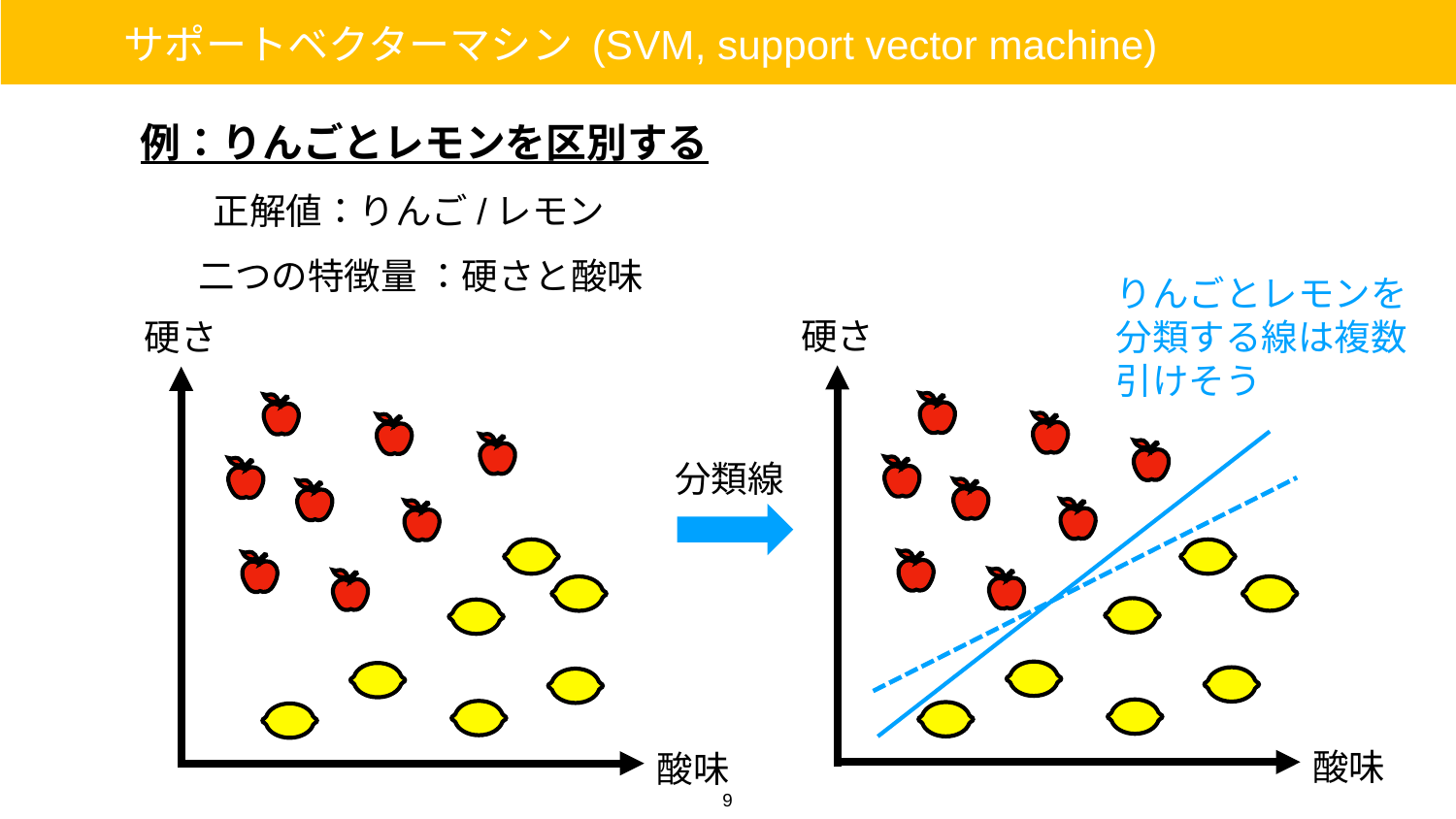

サポートベクターマシン (SVM, support vector machine)
例：りんごとレモンを区別する
　　正解値：りんご/レモン
      二つの特徴量 ：硬さと酸味
りんごとレモンを分類する線は複数引けそう
硬さ
硬さ

分類線

酸味
酸味
9